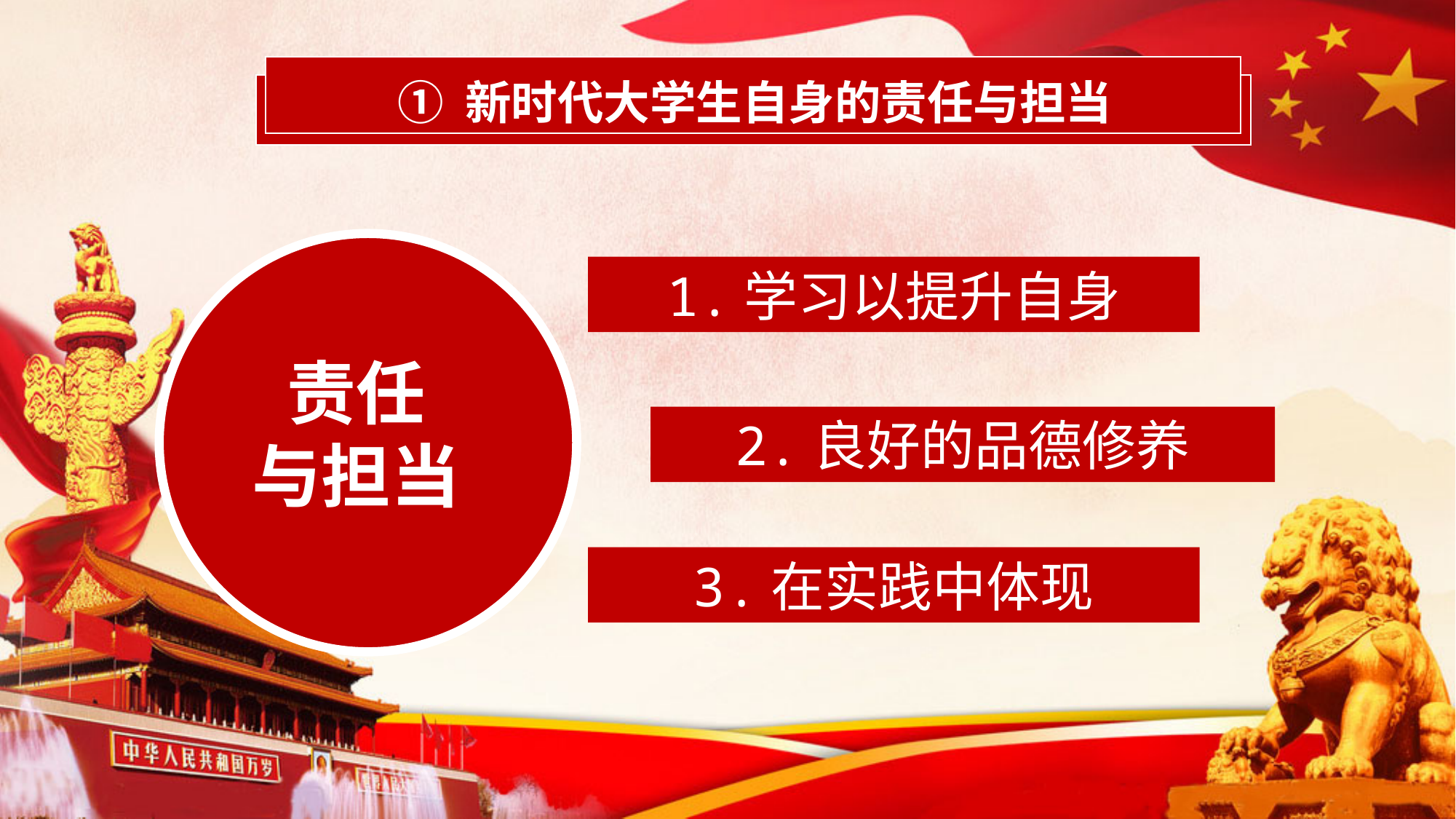

① 新时代大学生自身的责任与担当

责任
与担当
1.学习以提升自身
2.良好的品德修养
3.在实践中体现